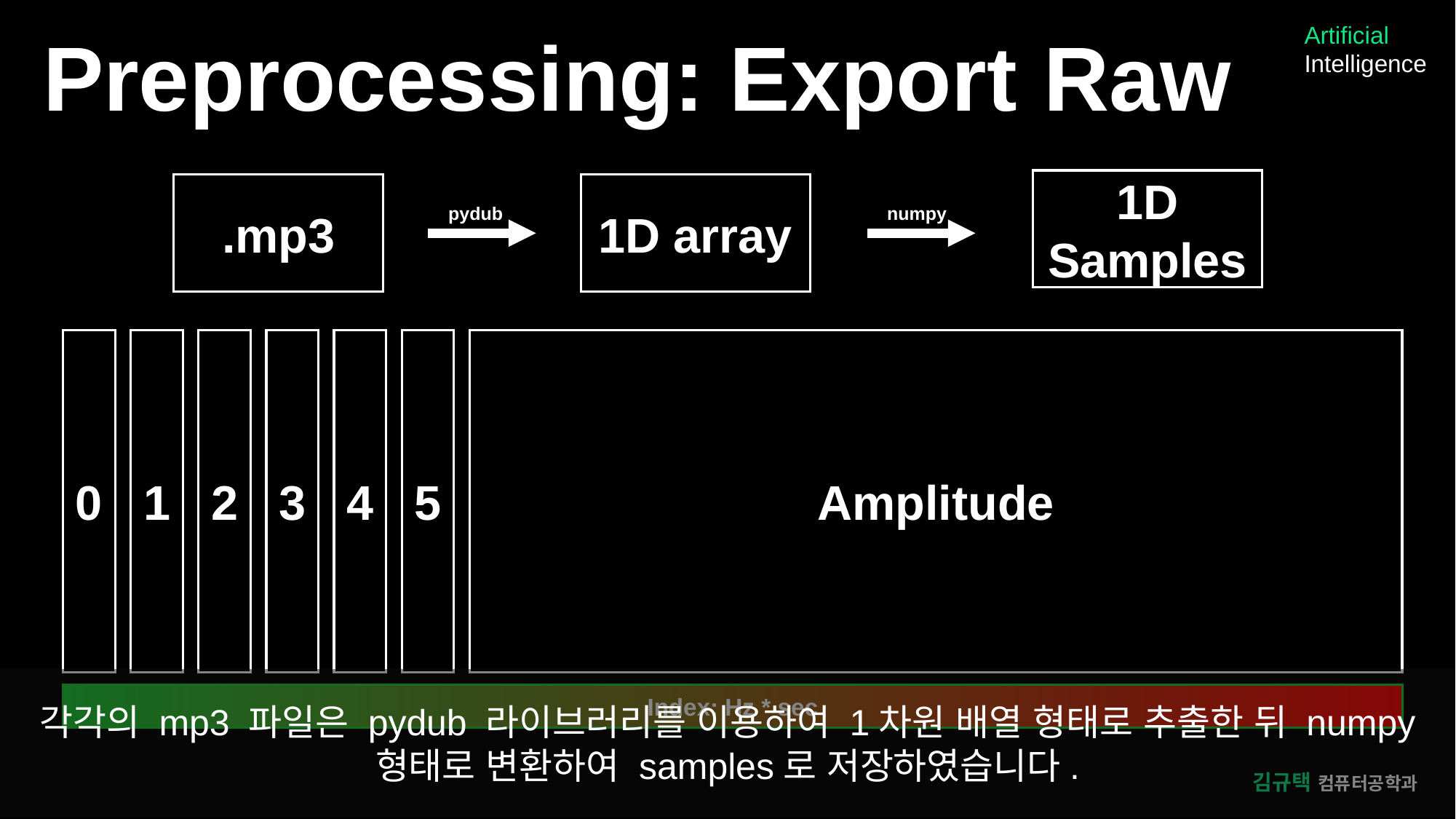

Artificial
Intelligence
Preprocessing: Export Raw
1D Samples
.mp3
1D array
pydub
numpy
1
3
5
Amplitude
0
2
4
각각의 mp3 파일은 pydub 라이브러리를 이용하여 1차원 배열 형태로 추출한 뒤 numpy 형태로 변환하여 samples로 저장하였습니다.
Index: Hz * sec
김규택 컴퓨터공학과